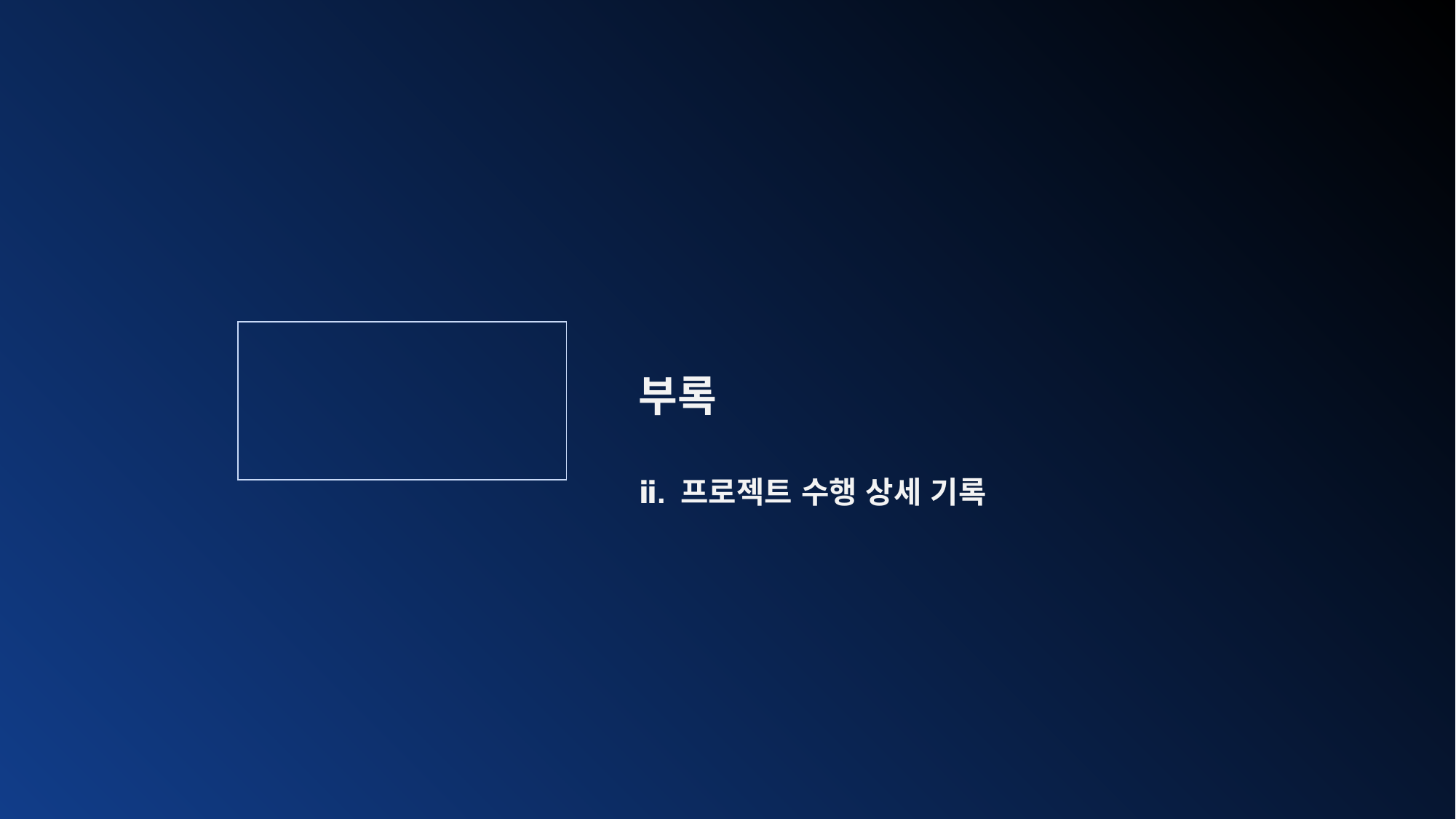

|  | 부록 |
| --- | --- |
|  | ⅱ. 프로젝트 수행 상세 기록 |
|  |
| --- |